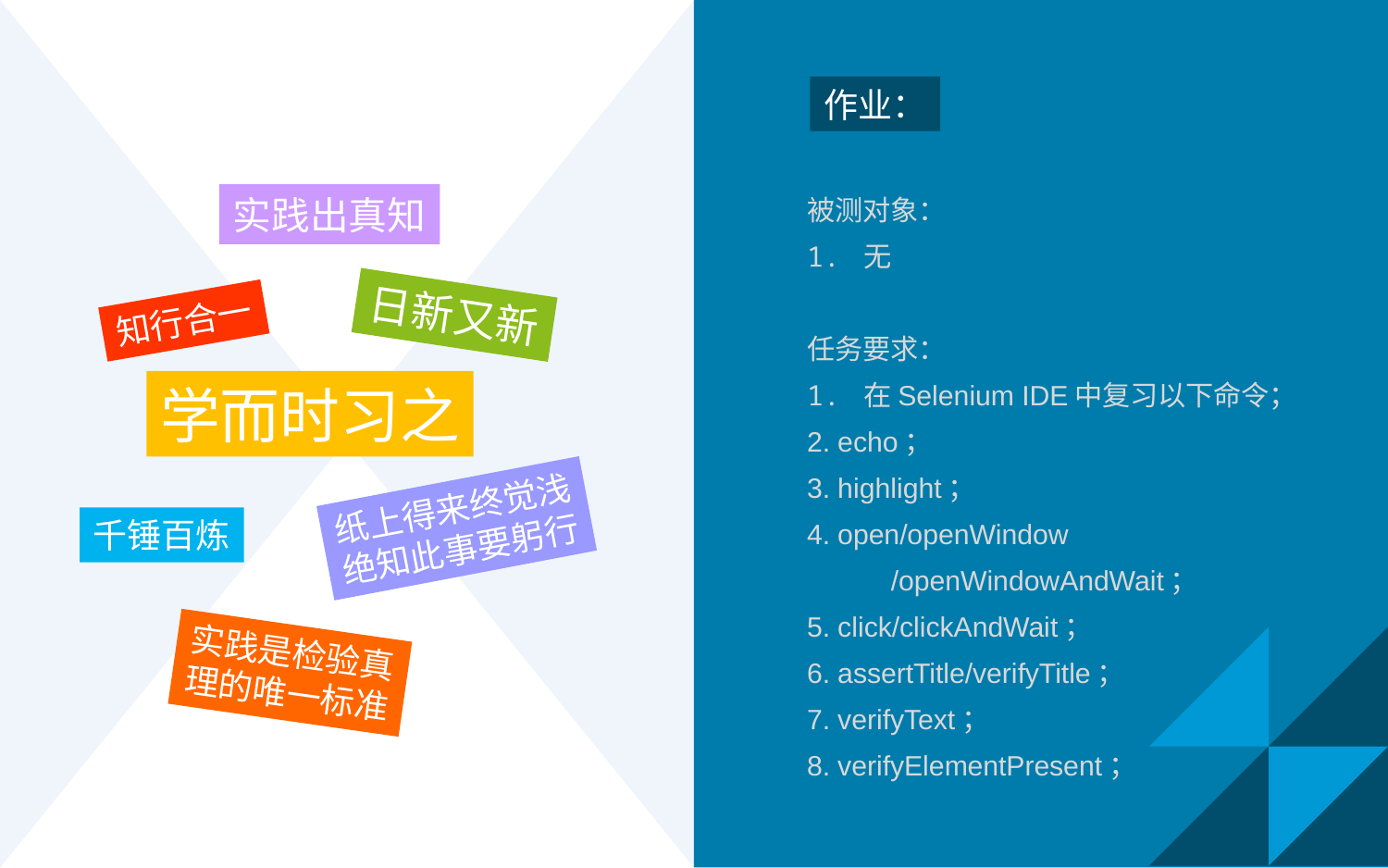

作业：

被测对象：
1. 无

任务要求：
1. 在Selenium IDE中复习以下命令；
2. echo；
3. highlight；
4. open/openWindow
           /openWindowAndWait；
5. click/clickAndWait；
6. assertTitle/verifyTitle；
7. verifyText；
8. verifyElementPresent；

实践出真知

日新又新
知行合一
学而时习之
纸上得来终觉浅
绝知此事要躬行
千锤百炼
实践是检验真
理的唯一标准